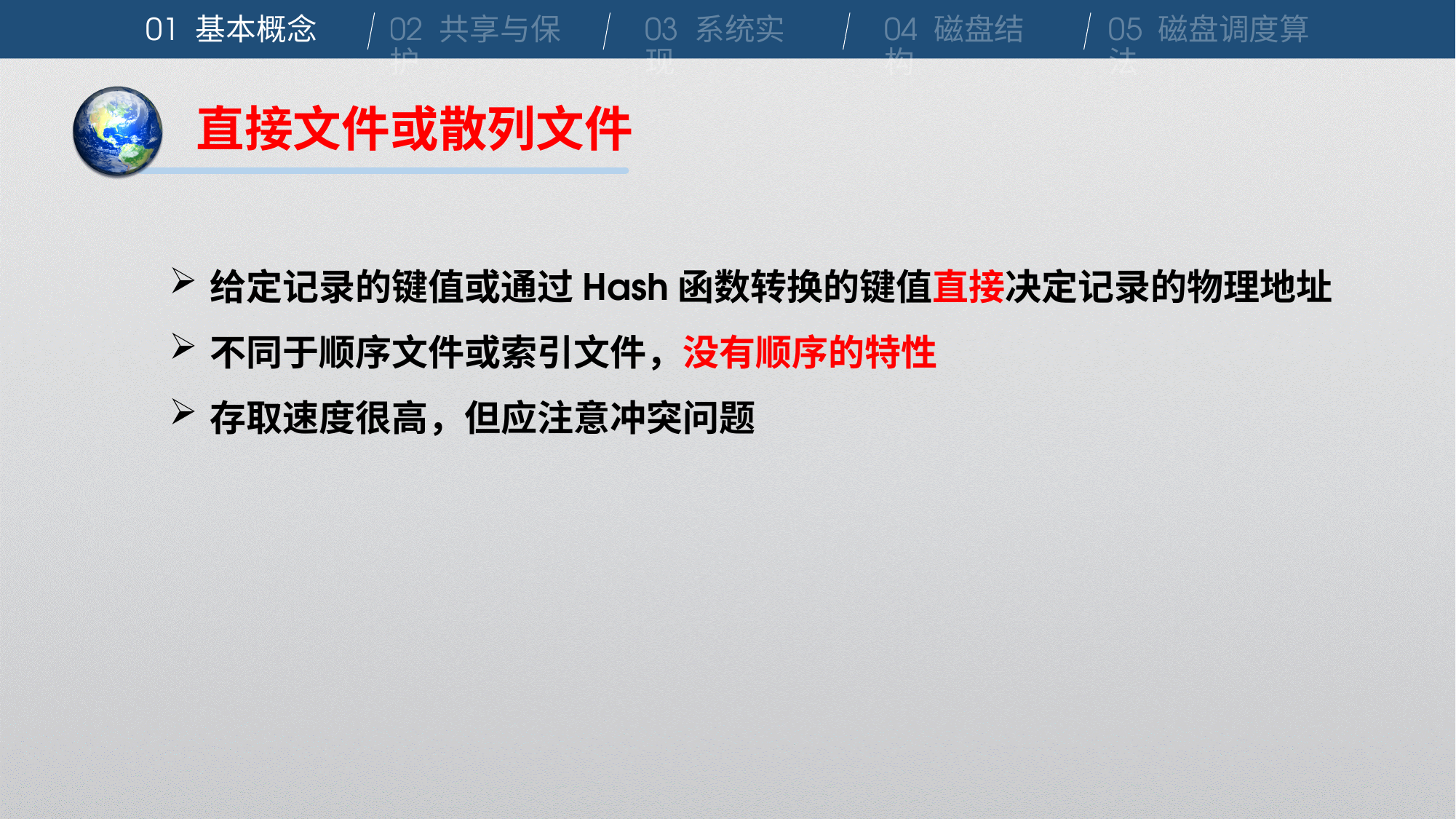

01 基本概念
02 共享与保护
03 系统实现
04 磁盘结构
05 磁盘调度算法
直接文件或散列文件
给定记录的键值或通过Hash函数转换的键值直接决定记录的物理地址
不同于顺序文件或索引文件，没有顺序的特性
存取速度很高，但应注意冲突问题